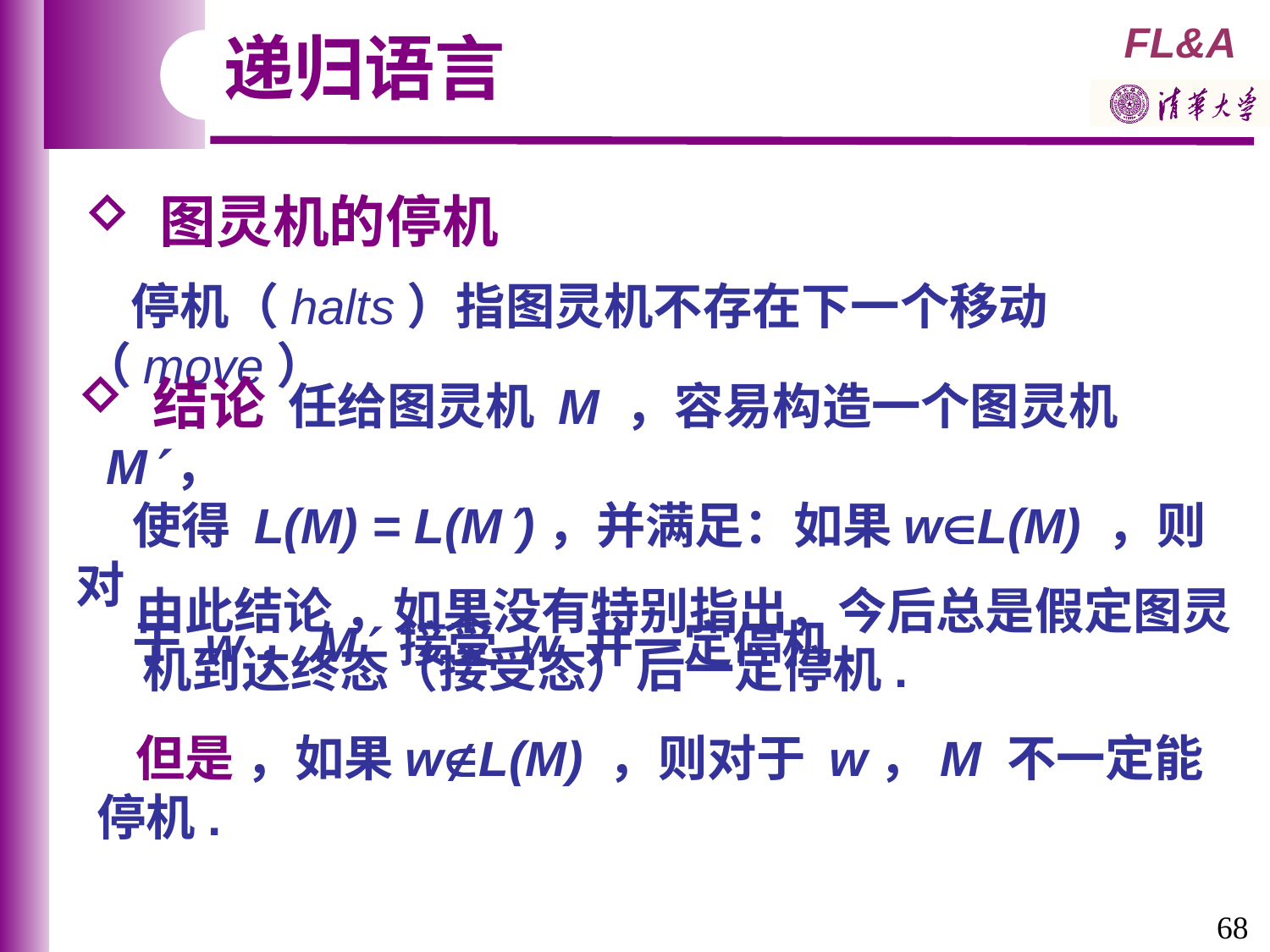

递归语言
 图灵机的停机

    停机（halts）指图灵机不存在下一个移动（move）
 结论  任给图灵机 M ，容易构造一个图灵机 M′，
    使得 L(M) = L(M′)，并满足：如果w∈L(M) ，则对
    于 w，M′ 接受 w 并一定停机.
   由此结论 ，如果没有特别指出，今后总是假定图灵
   机到达终态（接受态）后一定停机.
   但是 ，如果w∉L(M) ，则对于 w，M 不一定能停机.
68